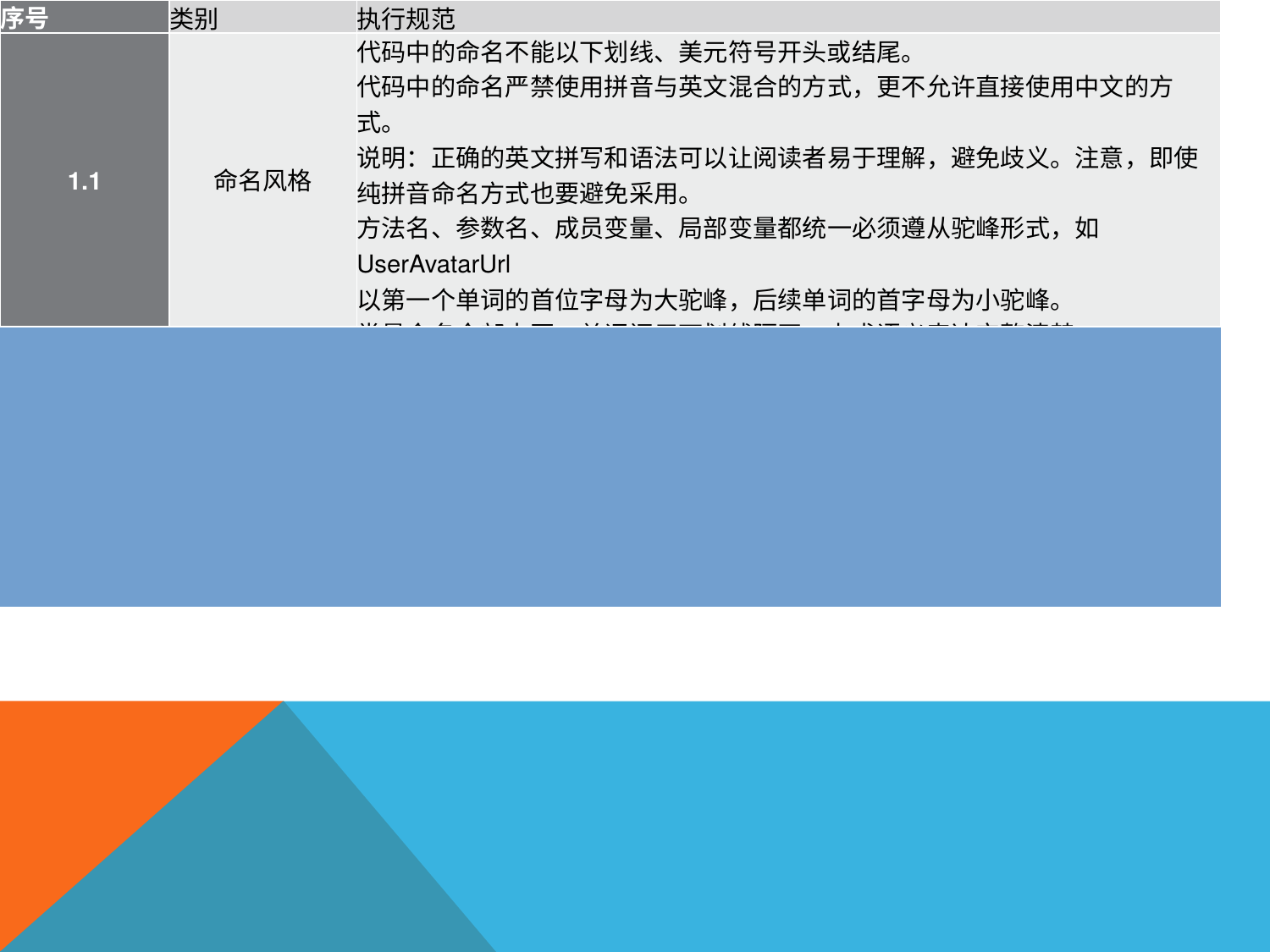

代码规范
| 序号 | 类别 | 执行规范 |
| --- | --- | --- |
| 1.1 | 命名风格 | 代码中的命名不能以下划线、美元符号开头或结尾。 代码中的命名严禁使用拼音与英文混合的方式，更不允许直接使用中文的方式。  说明：正确的英文拼写和语法可以让阅读者易于理解，避免歧义。注意，即使纯拼音命名方式也要避免采用。 方法名、参数名、成员变量、局部变量都统一必须遵从驼峰形式，如UserAvatarUrl 以第一个单词的首位字母为大驼峰，后续单词的首字母为小驼峰。 常量命名全部大写，单词间用下划线隔开，力求语义表达完整清楚。 |
|  |  |  |
|  |  |  |
|  |  |  |
| 1.2 | 代码格式 | 大括号的使用约定。如果是大括号内为空，则简洁地写成{}即可，不需要换行；如果是非空代码块则： 左大括号前不换行。 左大括号后换行。 右大括号前换行。 注释的双斜线与注释内容紧挨 没有必要增加若干空格来使某一行的字符与上一行对应位置的字符对齐。 |
|  |  |  |
|  |  |  |